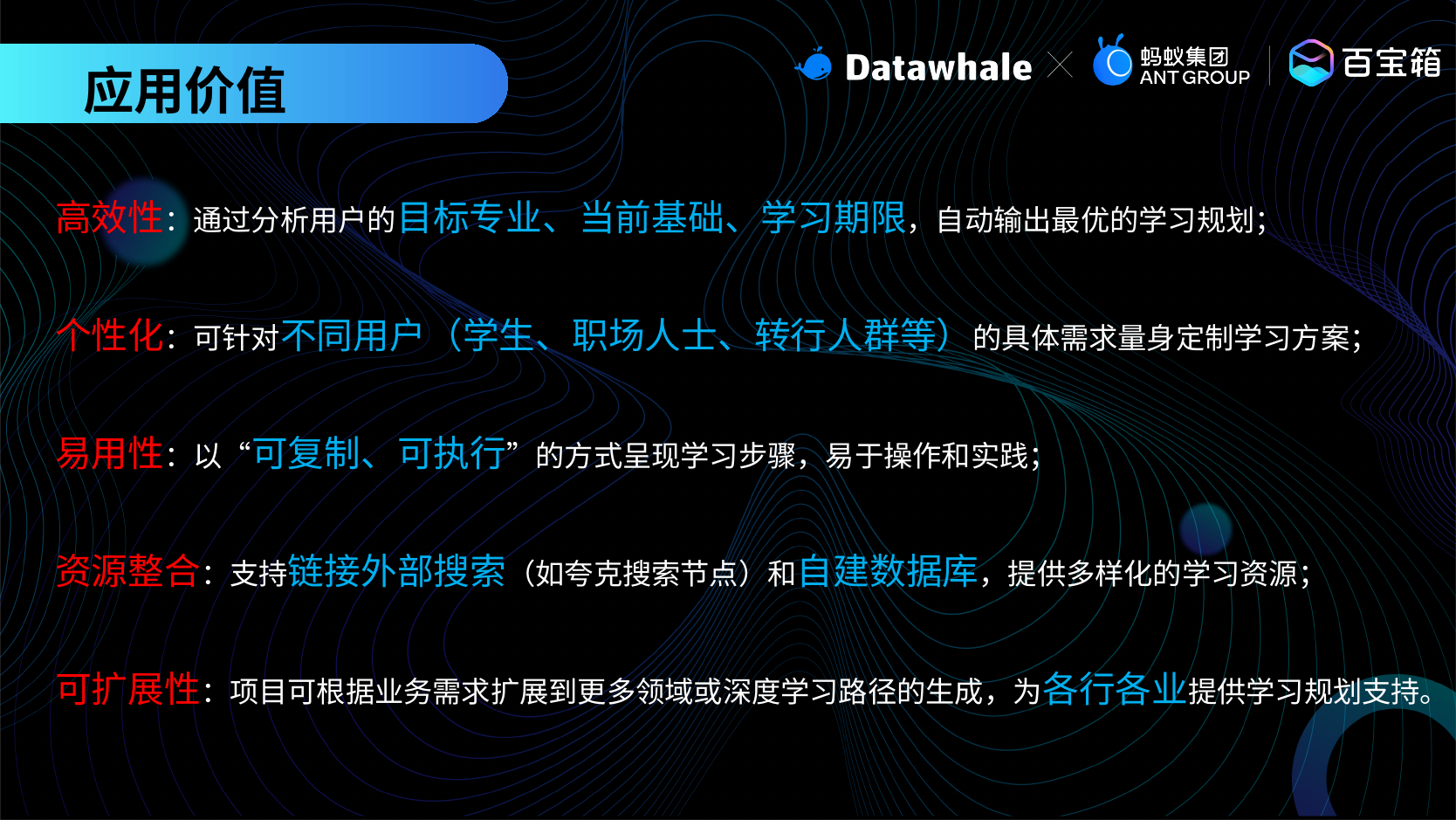

应用价值
高效性：通过分析用户的目标专业、当前基础、学习期限，自动输出最优的学习规划；

个性化：可针对不同用户（学生、职场人士、转行人群等）的具体需求量身定制学习方案；

易用性：以“可复制、可执行”的方式呈现学习步骤，易于操作和实践；

资源整合：支持链接外部搜索（如夸克搜索节点）和自建数据库，提供多样化的学习资源；

可扩展性：项目可根据业务需求扩展到更多领域或深度学习路径的生成，为各行各业提供学习规划支持。